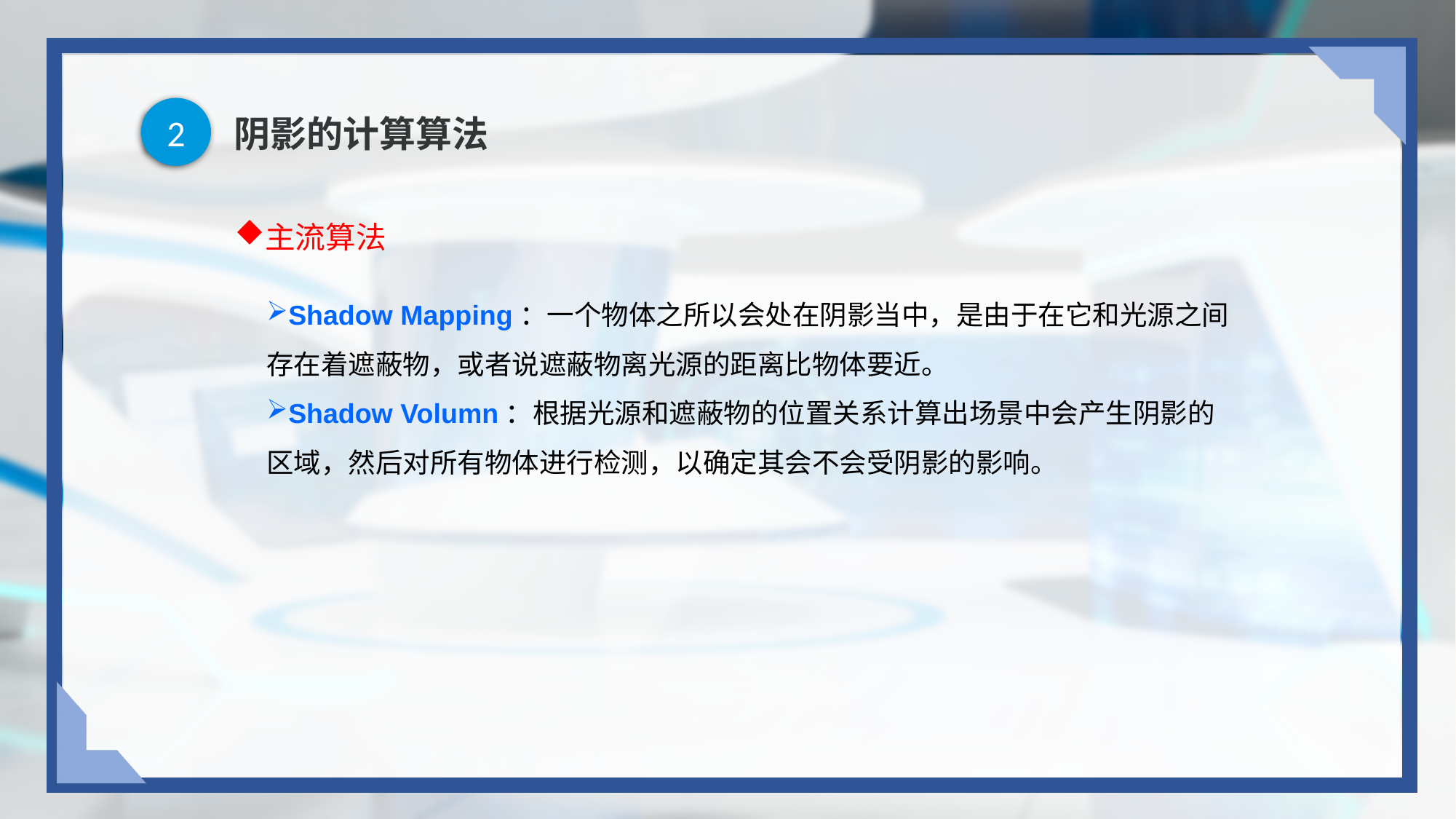

2
# 阴影的计算算法
主流算法
Shadow Mapping：一个物体之所以会处在阴影当中，是由于在它和光源之间存在着遮蔽物，或者说遮蔽物离光源的距离比物体要近。
Shadow Volumn：根据光源和遮蔽物的位置关系计算出场景中会产生阴影的区域，然后对所有物体进行检测，以确定其会不会受阴影的影响。